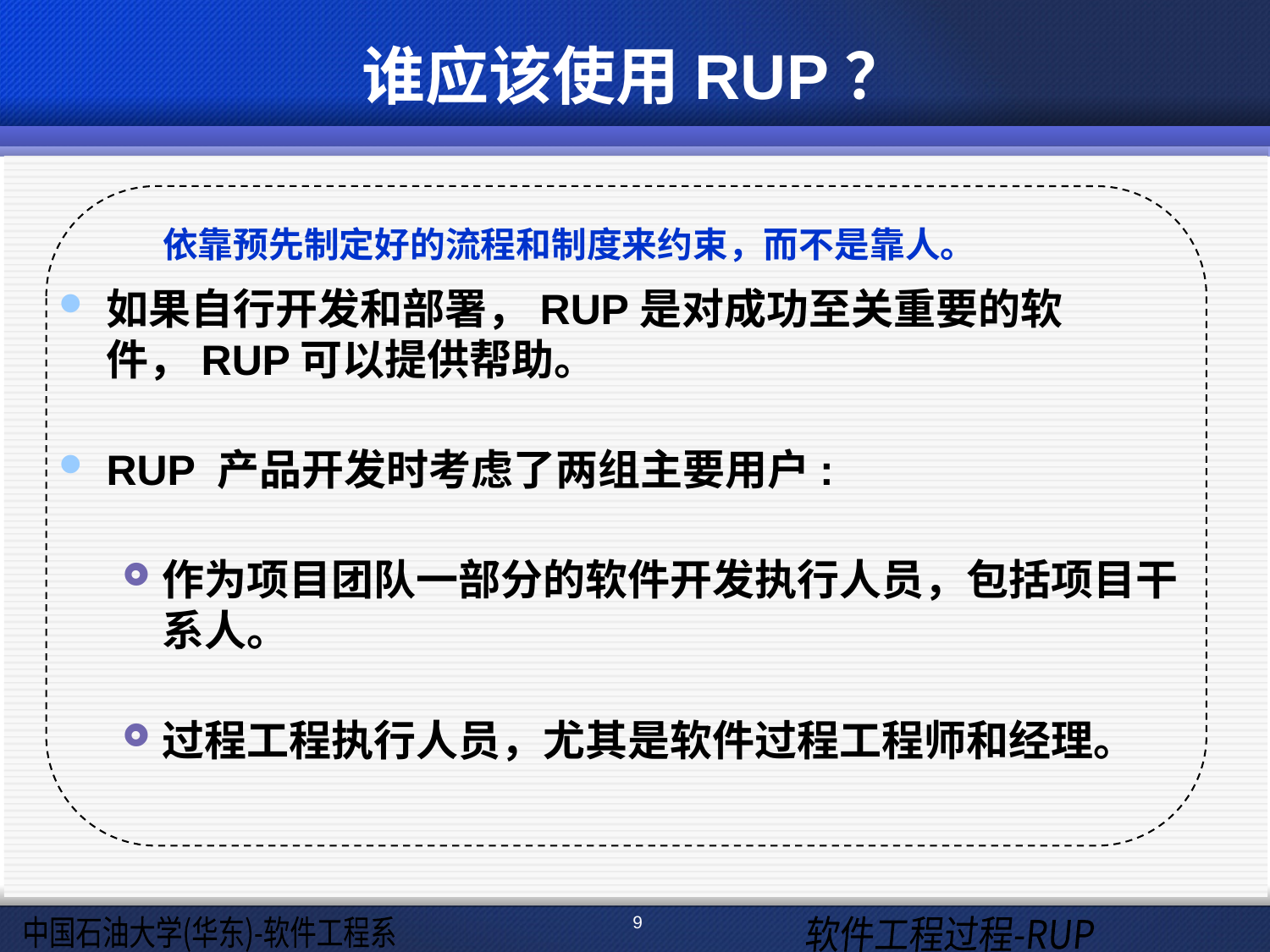

# 谁应该使用RUP？

如果自行开发和部署，RUP是对成功至关重要的软件，RUP可以提供帮助。
RUP 产品开发时考虑了两组主要用户:
作为项目团队一部分的软件开发执行人员，包括项目干系人。
过程工程执行人员，尤其是软件过程工程师和经理。

依靠预先制定好的流程和制度来约束，而不是靠人。
9